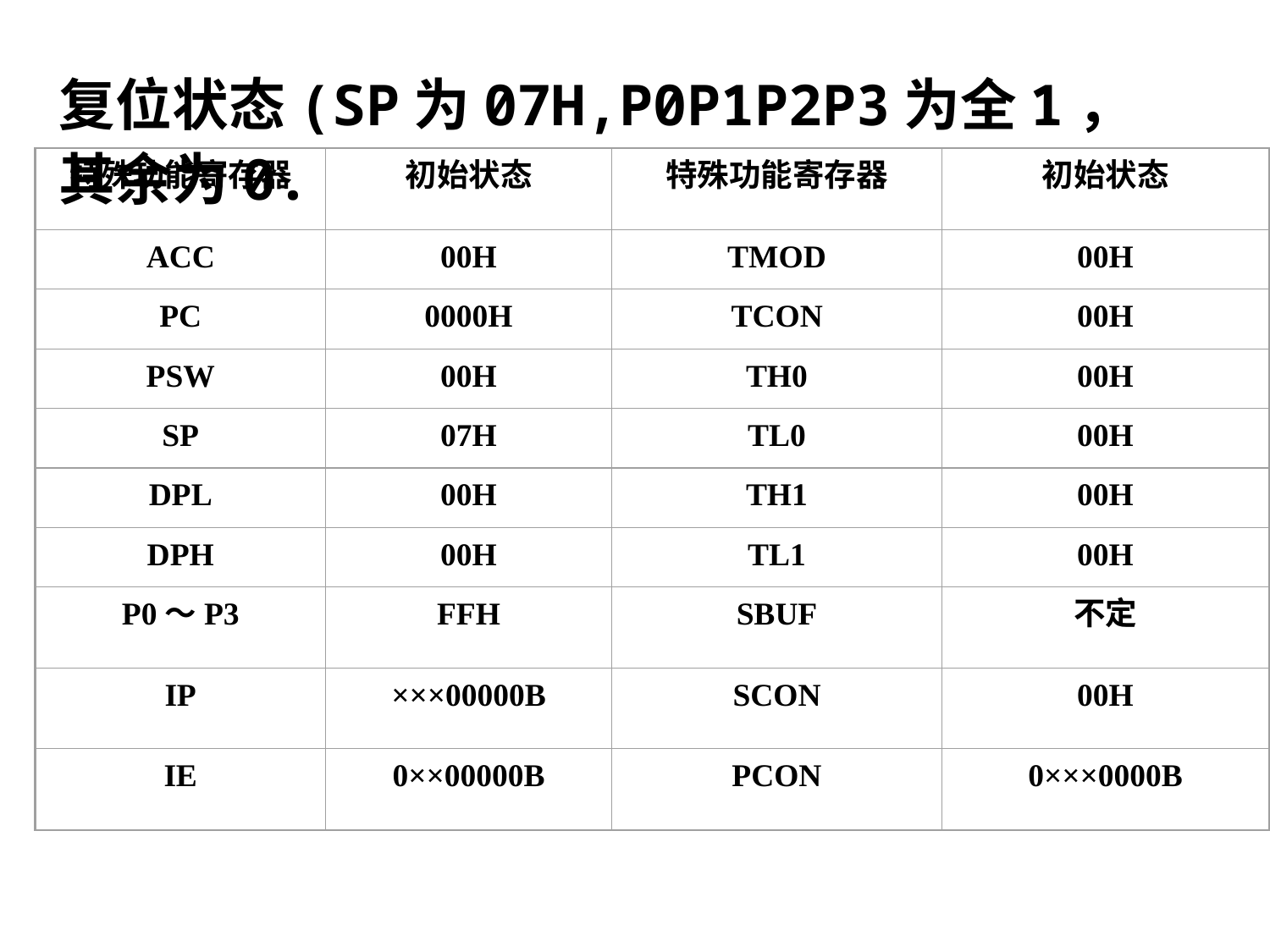

复位状态(SP为07H,P0P1P2P3为全1，其余为0.

特殊功能寄存器

初始状态

特殊功能寄存器

初始状态

ACC

00H

TMOD

00H

PC

0000H

TCON

00H

PSW

00H

TH0

00H

SP

07H

TL0

00H

DPL

00H

TH1

00H

DPH

00H

TL1

00H

P0～P3

FFH

SBUF

不定

IP

×××00000B

SCON

00H

IE

0××00000B

PCON

0×××0000B